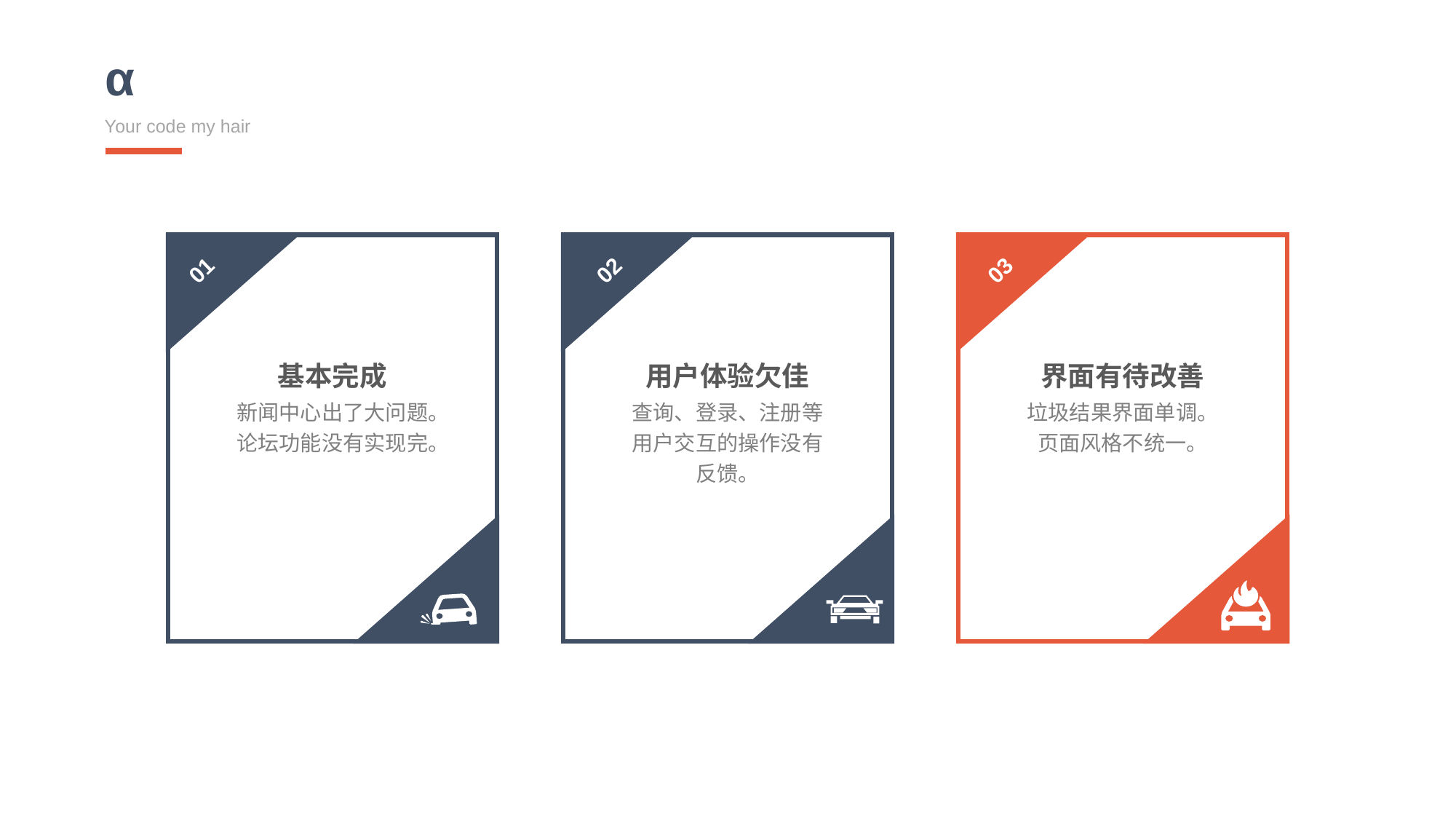

α
Your code my hair

01

基本完成
新闻中心出了大问题。论坛功能没有实现完。

02

用户体验欠佳
查询、登录、注册等用户交互的操作没有反馈。

03

界面有待改善
垃圾结果界面单调。
页面风格不统一。